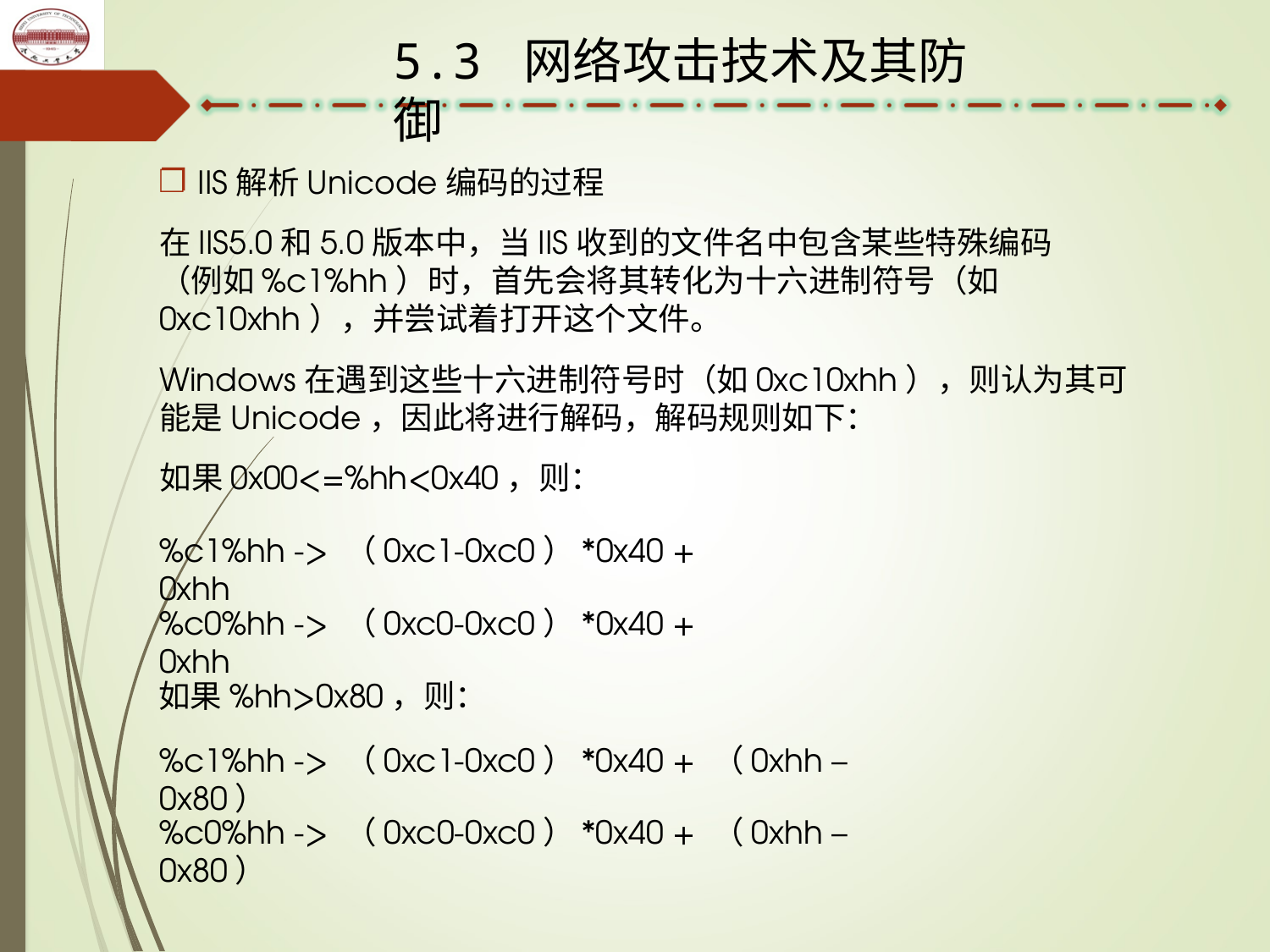

5.3 网络攻击技术及其防御
IIS解析Unicode编码的过程
在IIS5.0和5.0版本中，当IIS收到的文件名中包含某些特殊编码（例如%c1%hh）时，首先会将其转化为十六进制符号（如0xc10xhh），并尝试着打开这个文件。
Windows在遇到这些十六进制符号时（如0xc10xhh），则认为其可能是Unicode，因此将进行解码，解码规则如下：
如果0x00<=%hh<0x40，则：
%c1%hh -> （0xc1-0xc0）*0x40 + 0xhh
%c0%hh -> （0xc0-0xc0）*0x40 + 0xhh
如果%hh>0x80，则：
%c1%hh -> （0xc1-0xc0）*0x40 + （0xhh – 0x80）
%c0%hh -> （0xc0-0xc0）*0x40 + （0xhh – 0x80）